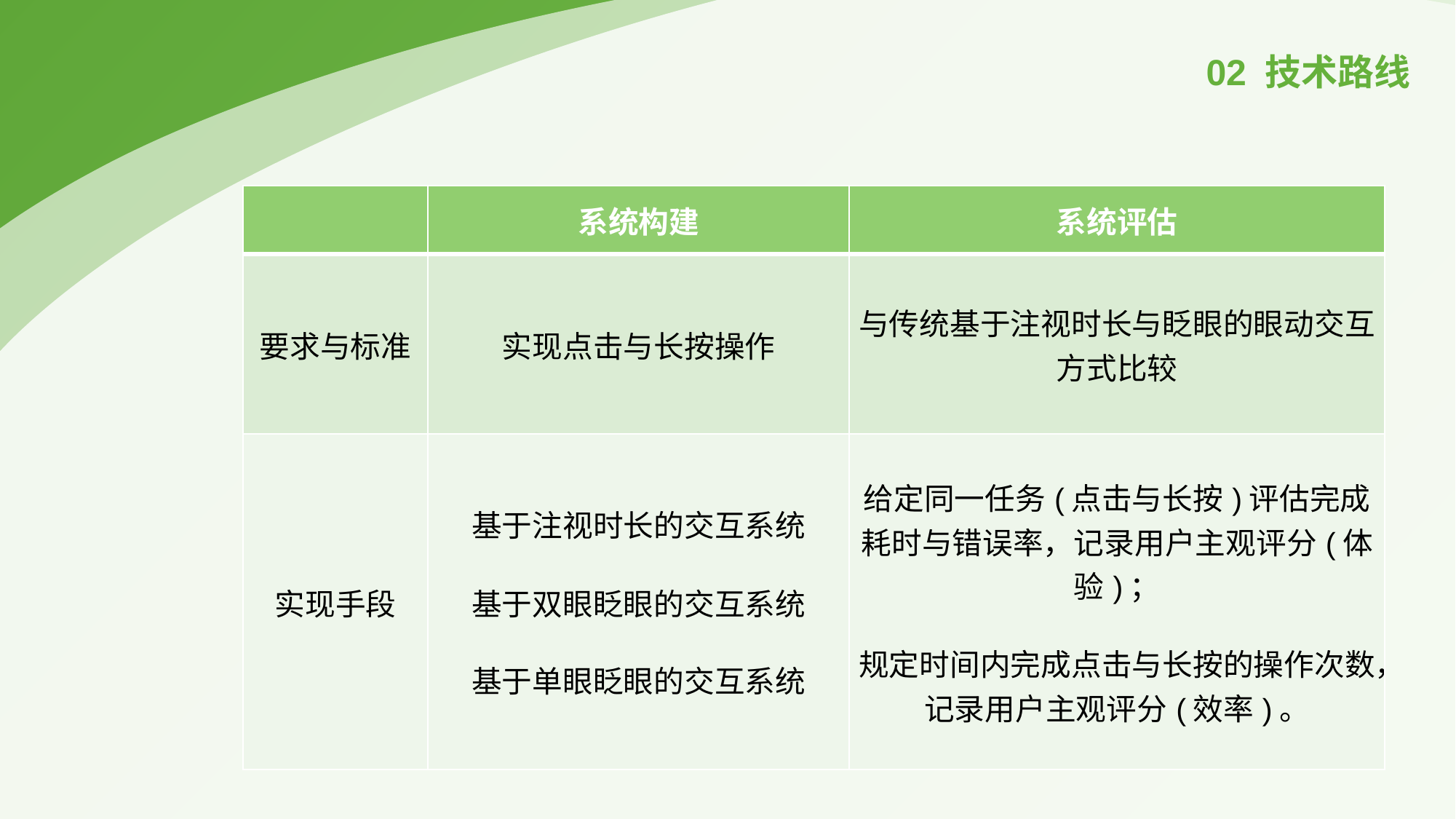

02 技术路线
|  | 系统构建 | 系统评估 |
| --- | --- | --- |
| 要求与标准 | 实现点击与长按操作 | 与传统基于注视时长与眨眼的眼动交互方式比较 |
| 实现手段 | 基于注视时长的交互系统   基于双眼眨眼的交互系统   基于单眼眨眼的交互系统 | 给定同一任务(点击与长按)评估完成耗时与错误率，记录用户主观评分(体验)；   规定时间内完成点击与长按的操作次数，记录用户主观评分(效率)。 |